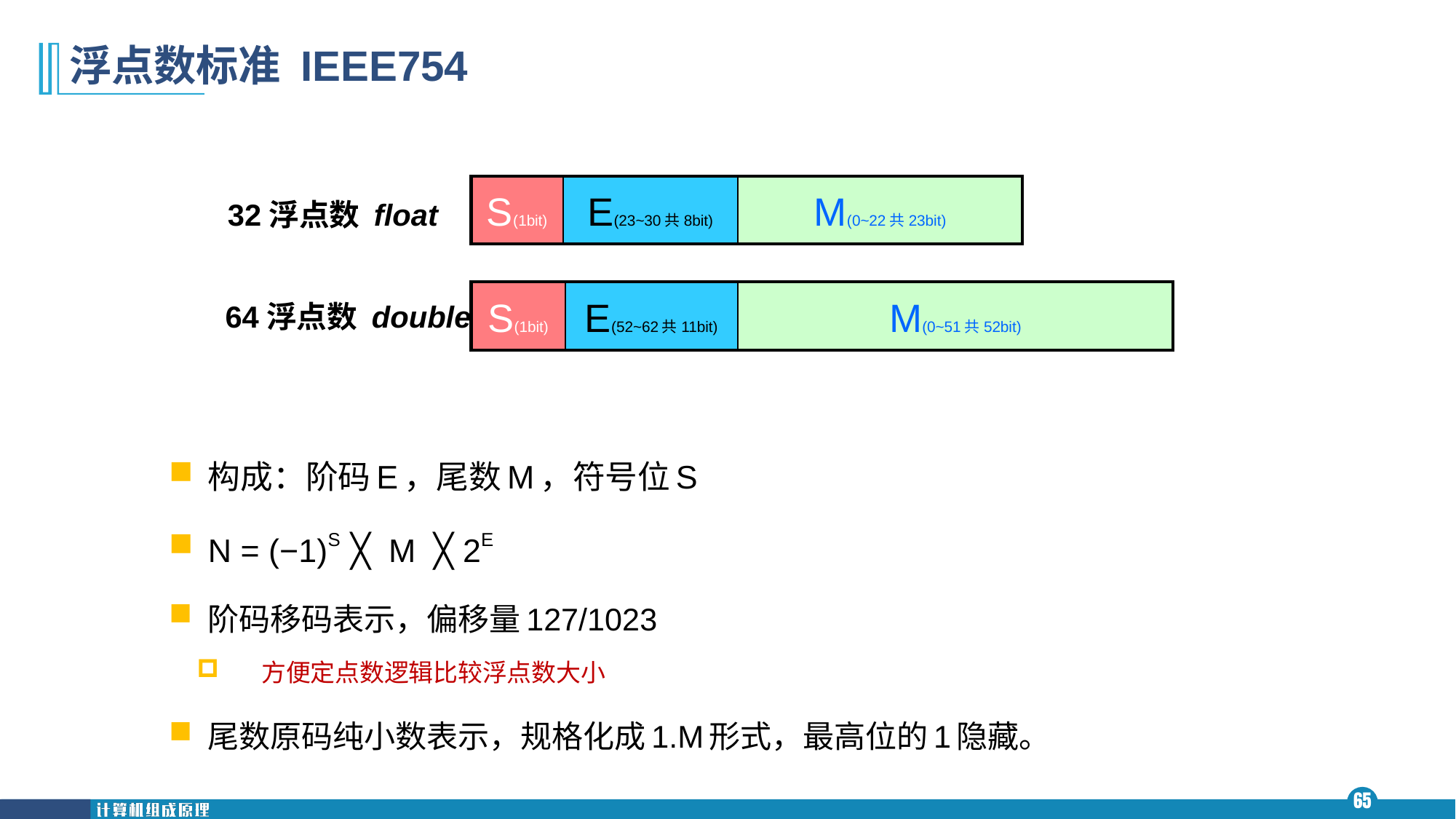

# 浮点数标准 IEEE754
| S(1bit) | E(23~30共8bit) | M(0~22共23bit) |
| --- | --- | --- |
32浮点数 float
| S(1bit) | E(52~62共11bit) | M(0~51共52bit) |
| --- | --- | --- |
64浮点数 double
构成：阶码E，尾数M，符号位S
N = (−1)S  ╳  M  ╳ 2E
阶码移码表示，偏移量127/1023
方便定点数逻辑比较浮点数大小
尾数原码纯小数表示，规格化成1.M形式，最高位的1隐藏。